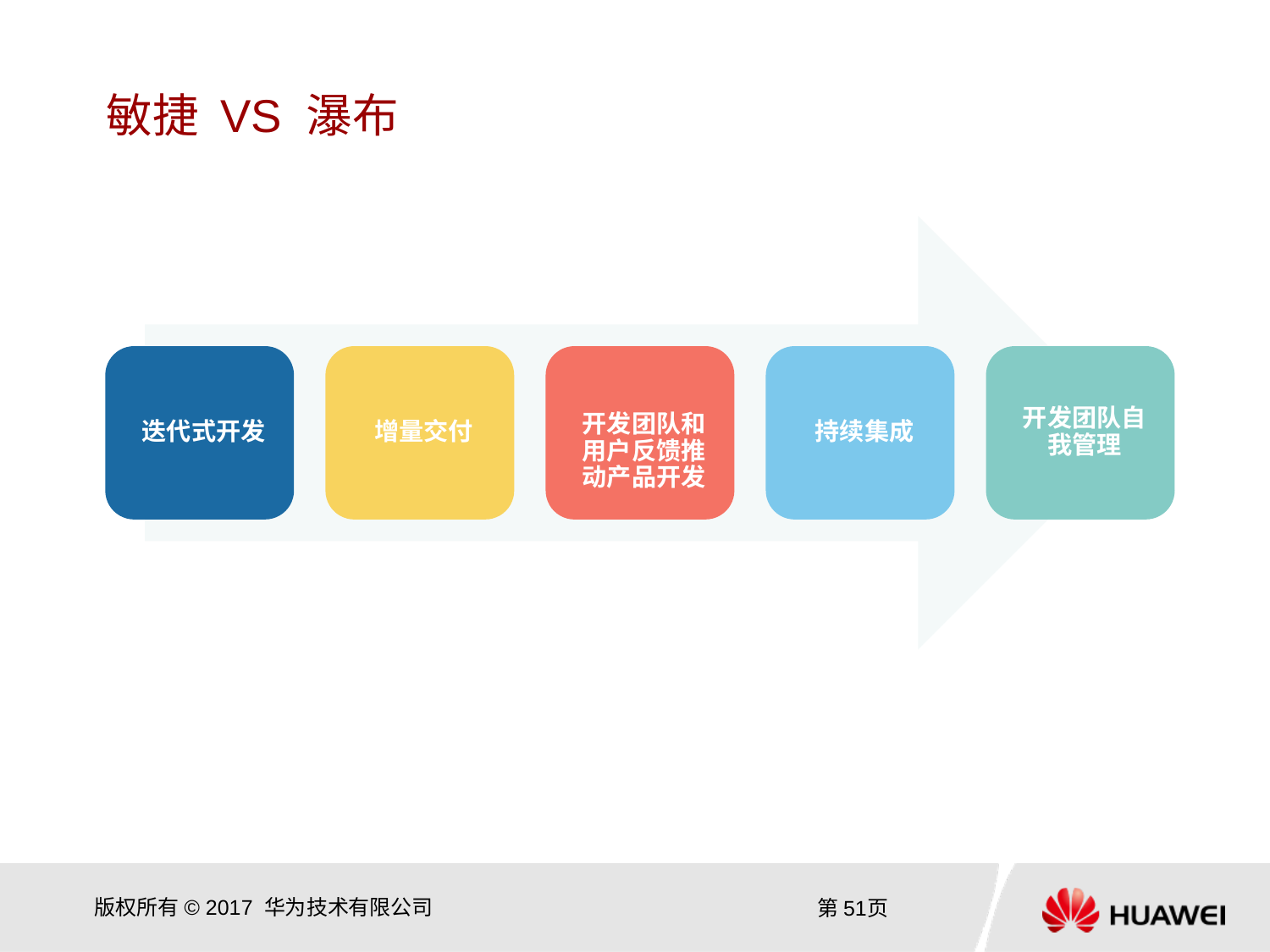

# 敏捷 VS 瀑布
迭代式开发
增量交付

开发团队和用户反馈推动产品开发
持续集成
开发团队自我管理